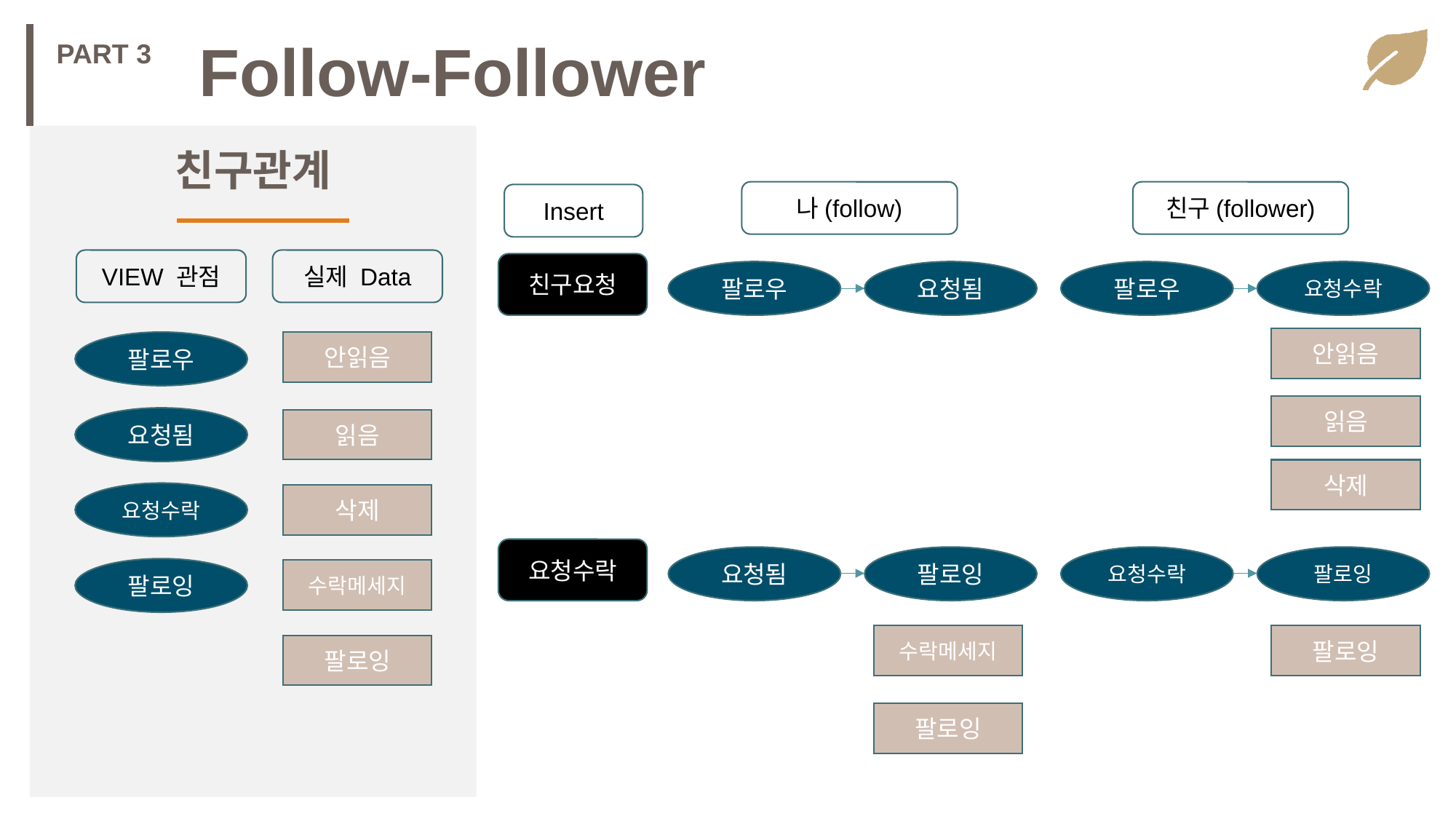

Follow-Follower
PART 3

친구관계
나(follow)
친구(follower)
Insert
VIEW 관점
실제 Data
친구요청
요청수락
팔로우
요청됨
팔로우
안읽음
팔로우
안읽음
읽음
요청됨
읽음
삭제
요청수락
삭제
요청수락
팔로잉
요청수락
팔로잉
요청됨
팔로잉
수락메세지
수락메세지
팔로잉
팔로잉
팔로잉